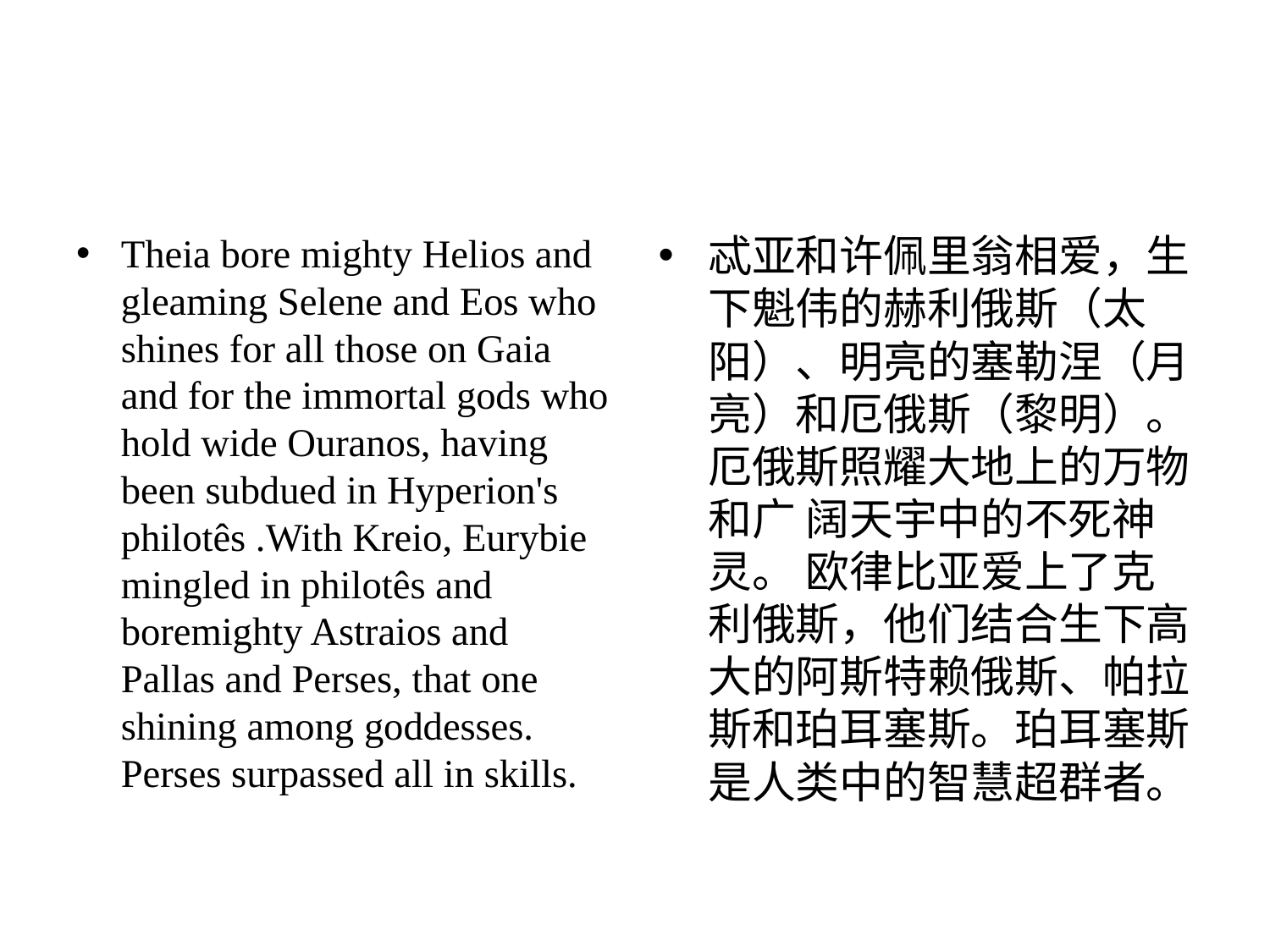

#
Theia bore mighty Helios and gleaming Selene and Eos who shines for all those on Gaia and for the immortal gods who hold wide Ouranos, having been subdued in Hyperion's philotês .With Kreio, Eurybie mingled in philotês and boremighty Astraios and Pallas and Perses, that one shining among goddesses. Perses surpassed all in skills.
忒亚和许佩⾥翁相爱，⽣下魁伟的赫利俄斯（太阳）、明亮的塞勒涅（⽉亮）和厄俄斯（黎明）。厄俄斯照耀⼤地上的万物和⼴ 阔天宇中的不死神灵。 欧律⽐亚爱上了克利俄斯，他们结合⽣下⾼⼤的阿斯特赖俄斯、帕拉斯和珀⽿塞斯。珀⽿塞斯是⼈类中的智慧超群者。